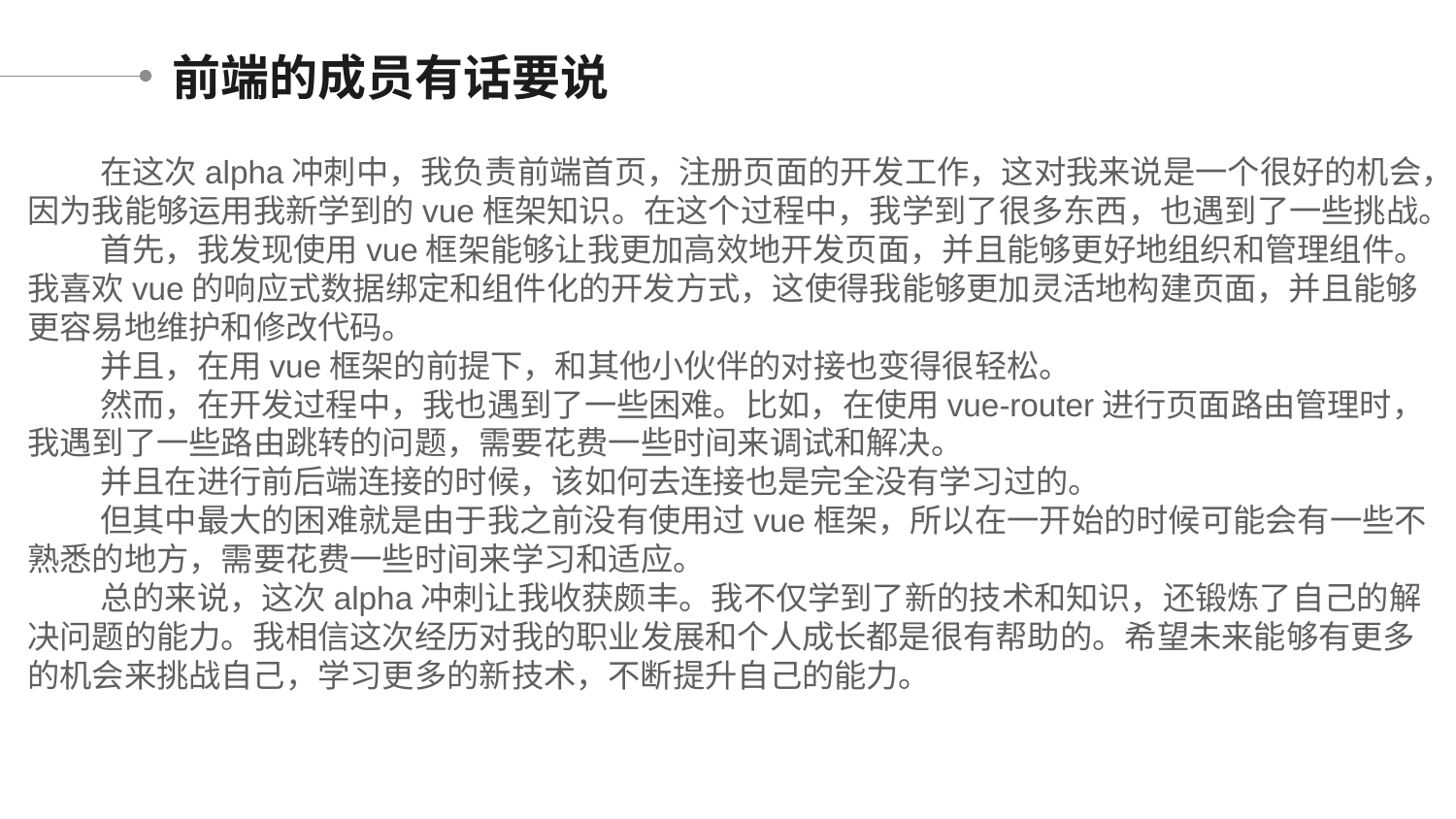

前端的成员有话要说
在这次alpha冲刺中，我负责前端首页，注册页面的开发工作，这对我来说是一个很好的机会，因为我能够运用我新学到的vue框架知识。在这个过程中，我学到了很多东西，也遇到了一些挑战。
首先，我发现使用vue框架能够让我更加高效地开发页面，并且能够更好地组织和管理组件。我喜欢vue的响应式数据绑定和组件化的开发方式，这使得我能够更加灵活地构建页面，并且能够更容易地维护和修改代码。
并且，在用vue框架的前提下，和其他小伙伴的对接也变得很轻松。
然而，在开发过程中，我也遇到了一些困难。比如，在使用vue-router进行页面路由管理时，我遇到了一些路由跳转的问题，需要花费一些时间来调试和解决。
并且在进行前后端连接的时候，该如何去连接也是完全没有学习过的。
但其中最大的困难就是由于我之前没有使用过vue框架，所以在一开始的时候可能会有一些不熟悉的地方，需要花费一些时间来学习和适应。
总的来说，这次alpha冲刺让我收获颇丰。我不仅学到了新的技术和知识，还锻炼了自己的解决问题的能力。我相信这次经历对我的职业发展和个人成长都是很有帮助的。希望未来能够有更多的机会来挑战自己，学习更多的新技术，不断提升自己的能力。